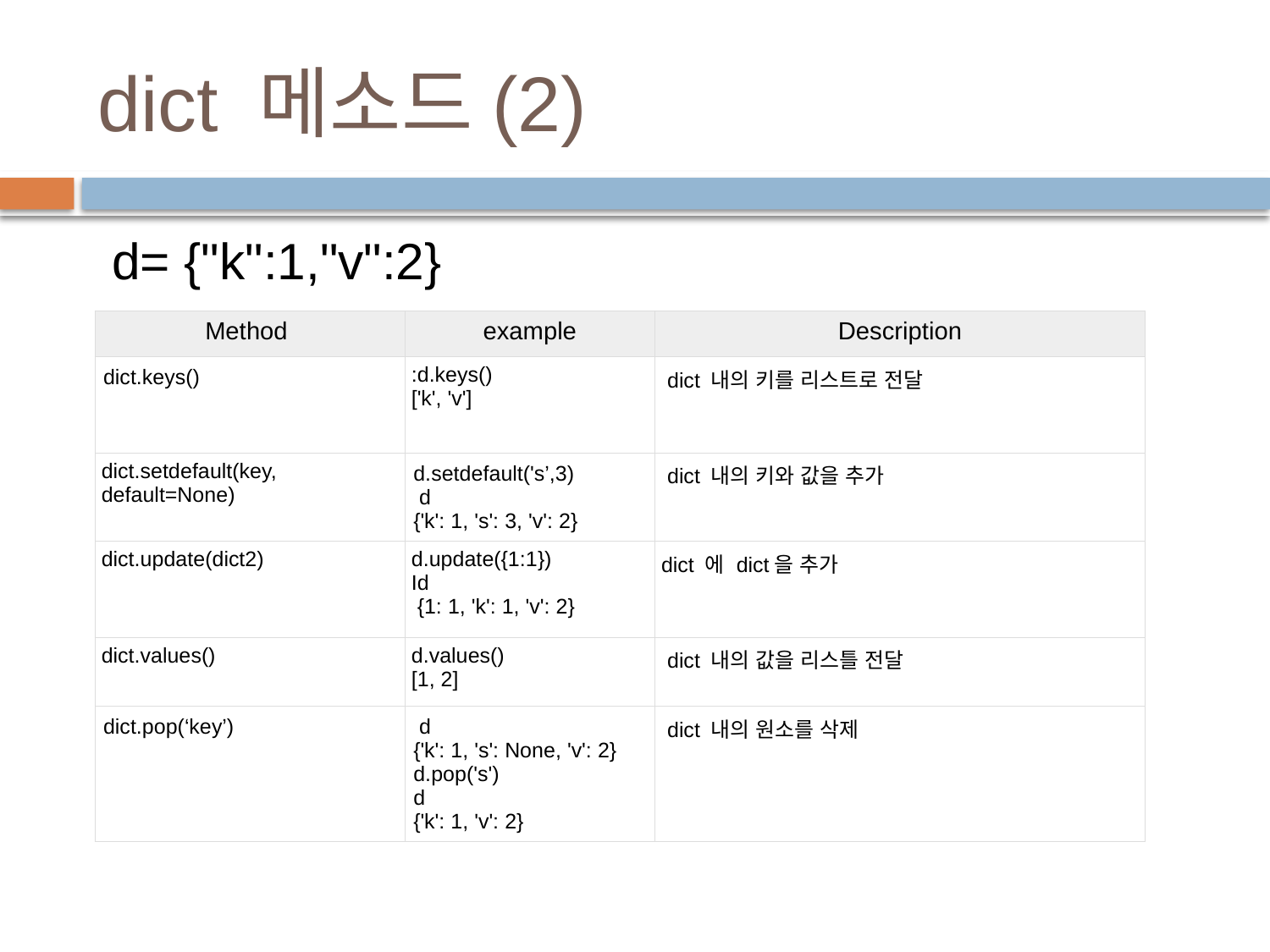

# dict 메소드(2)
 d= {"k":1,"v":2}

| Method | example | Description |
| --- | --- | --- |
| dict.keys() | :d.keys() ['k', 'v'] | dict 내의 키를 리스트로 전달 |
| dict.setdefault(key, default=None) | d.setdefault('s’,3) d {'k': 1, 's': 3, 'v': 2} | dict 내의 키와 값을 추가 |
| dict.update(dict2) | d.update({1:1}) Id {1: 1, 'k': 1, 'v': 2} | dict 에 dict을 추가 |
| dict.values() | d.values() [1, 2] | dict 내의 값을 리스틀 전달 |
| dict.pop(‘key’) | d {'k': 1, 's': None, 'v': 2} d.pop('s') d {'k': 1, 'v': 2} | dict 내의 원소를 삭제 |